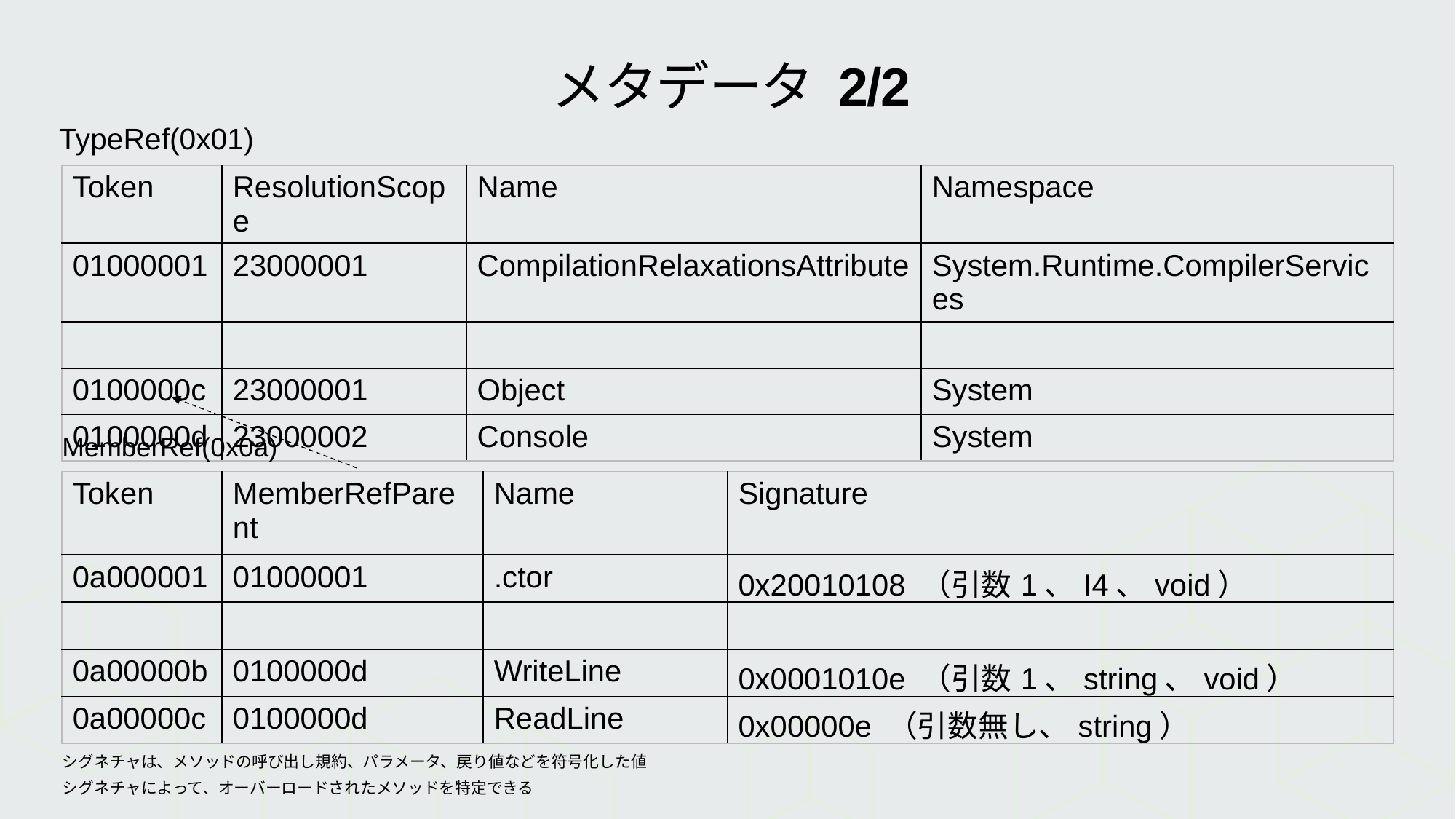

# メタデータ 2/2
TypeRef(0x01)
| Token | ResolutionScope | Name | Namespace |
| --- | --- | --- | --- |
| 01000001 | 23000001 | CompilationRelaxationsAttribute | System.Runtime.CompilerServices |
|  |  |  |  |
| 0100000c | 23000001 | Object | System |
| 0100000d | 23000002 | Console | System |
MemberRef(0x0a)
| Token | MemberRefParent | Name | Signature |
| --- | --- | --- | --- |
| 0a000001 | 01000001 | .ctor | 0x20010108 （引数1、I4、void） |
|  |  |  |  |
| 0a00000b | 0100000d | WriteLine | 0x0001010e （引数1、string、void） |
| 0a00000c | 0100000d | ReadLine | 0x00000e （引数無し、string） |
シグネチャは、メソッドの呼び出し規約、パラメータ、戻り値などを符号化した値
シグネチャによって、オーバーロードされたメソッドを特定できる